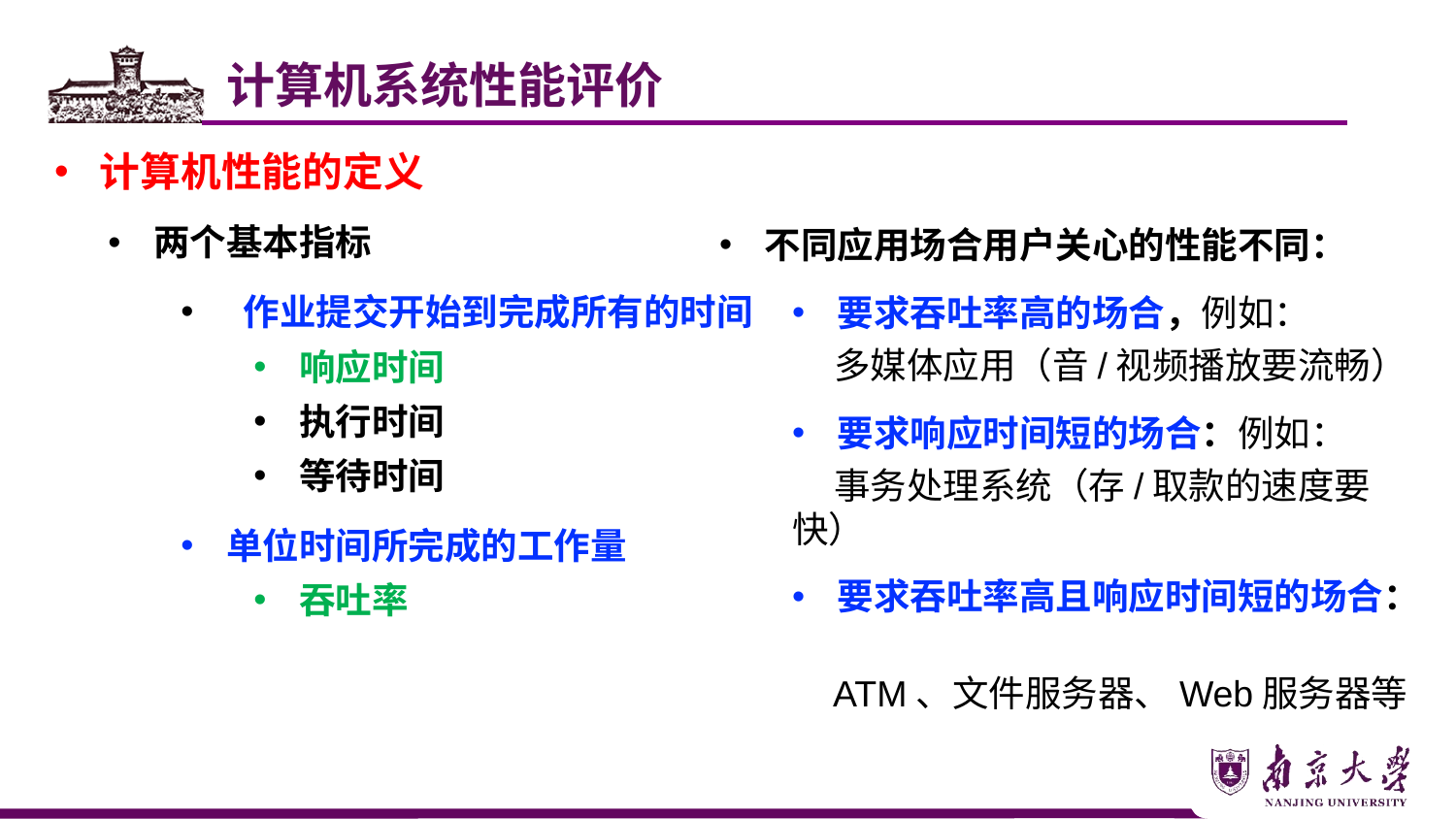

计算机系统性能评价
计算机性能的定义
两个基本指标

 作业提交开始到完成所有的时间
响应时间
执行时间
等待时间

单位时间所完成的工作量
吞吐率
不同应用场合用户关心的性能不同：

要求吞吐率高的场合，例如：
    多媒体应用（音/视频播放要流畅）

要求响应时间短的场合：例如：
    事务处理系统（存/取款的速度要快）

要求吞吐率高且响应时间短的场合：
    ATM、文件服务器、Web服务器等